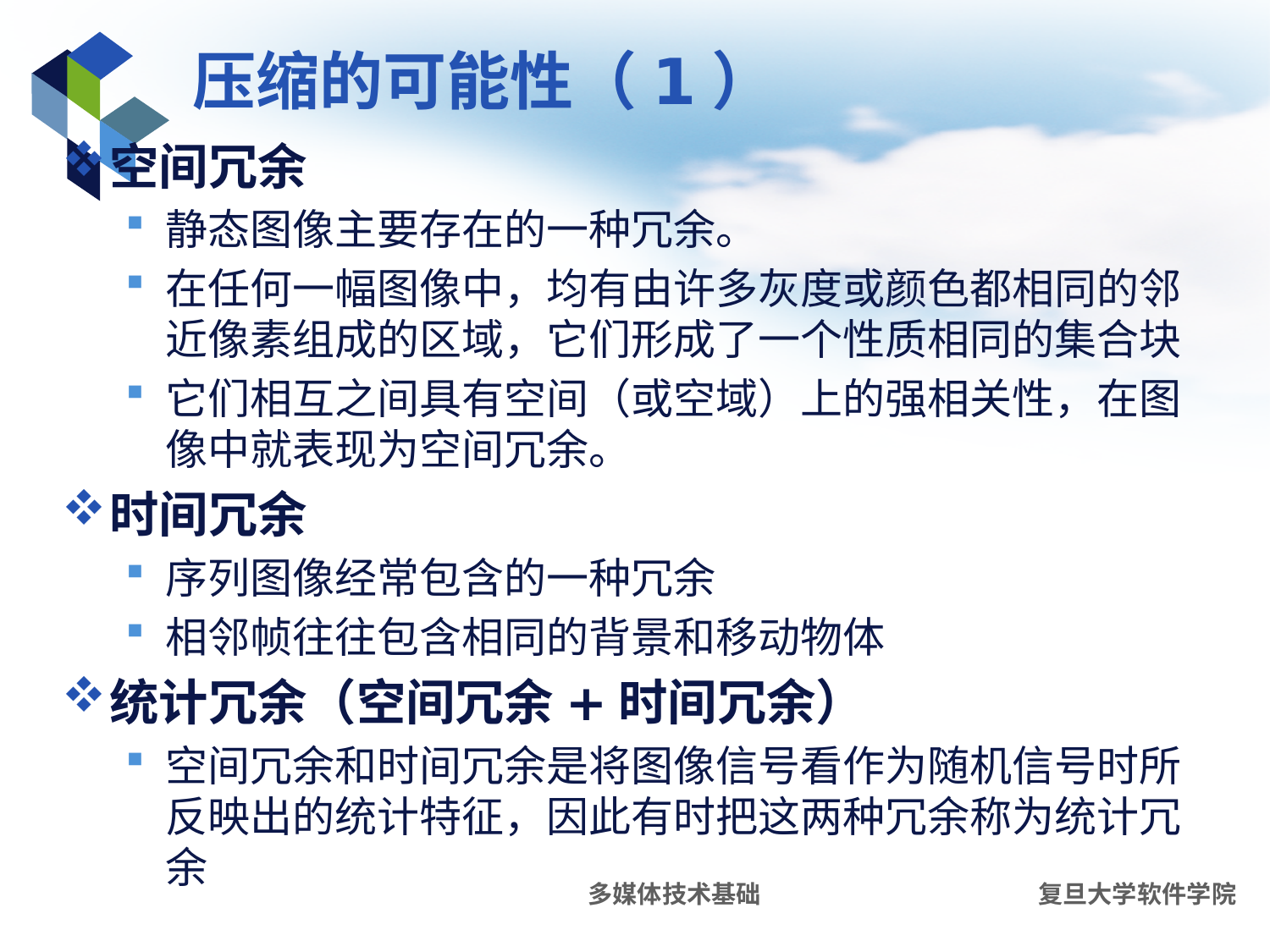

# 压缩的可能性（1）
空间冗余
静态图像主要存在的一种冗余。
在任何一幅图像中，均有由许多灰度或颜色都相同的邻近像素组成的区域，它们形成了一个性质相同的集合块
它们相互之间具有空间（或空域）上的强相关性，在图像中就表现为空间冗余。
时间冗余
序列图像经常包含的一种冗余
相邻帧往往包含相同的背景和移动物体
统计冗余（空间冗余+时间冗余）
空间冗余和时间冗余是将图像信号看作为随机信号时所反映出的统计特征，因此有时把这两种冗余称为统计冗余

多媒体技术基础